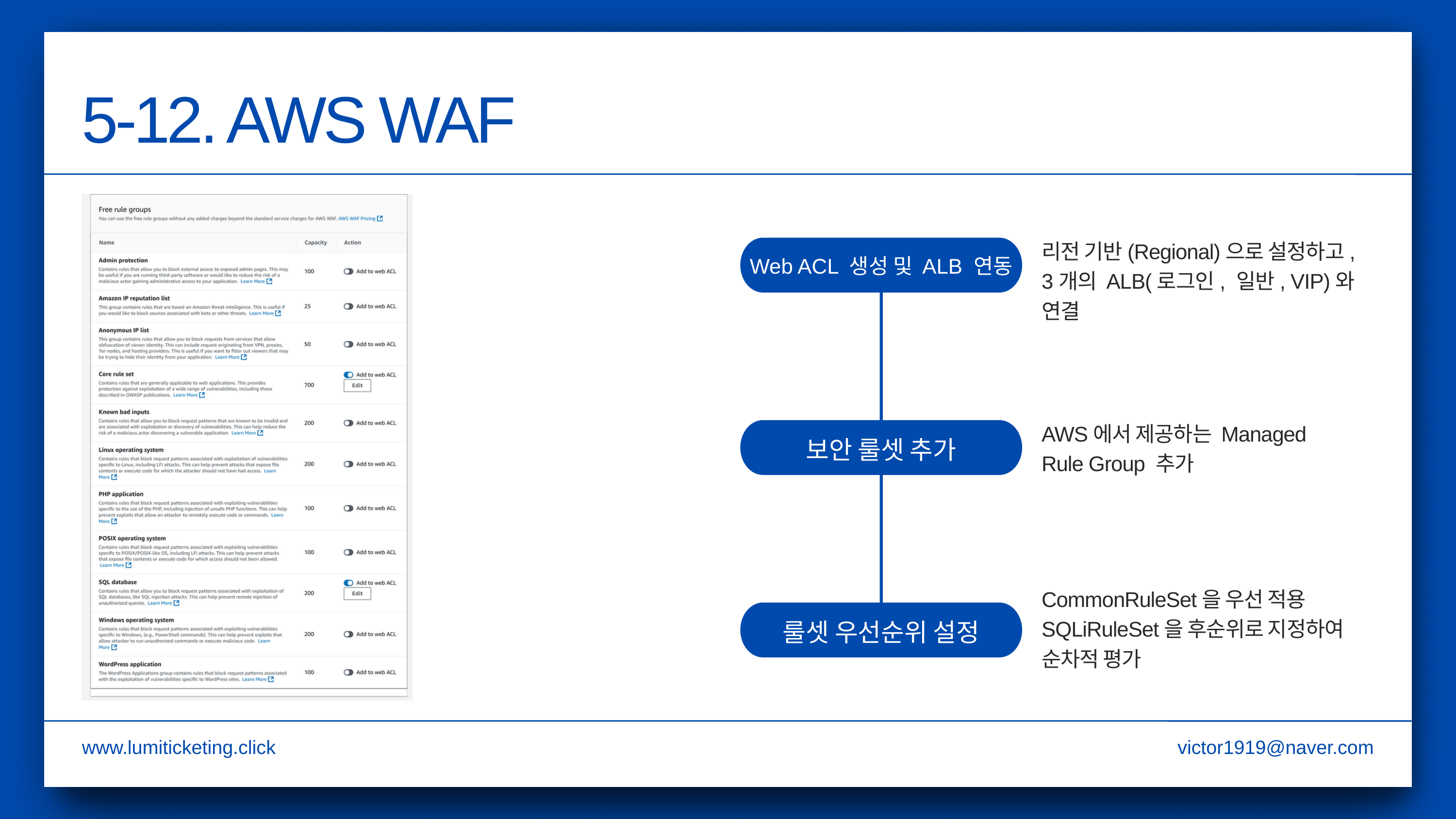

5-12. AWS WAF

리전 기반(Regional)으로 설정하고, 3개의 ALB(로그인, 일반, VIP)와 연결

Web ACL 생성 및 ALB 연동

AWS에서 제공하는 Managed Rule Group 추가

보안 룰셋 추가
CommonRuleSet을 우선 적용
SQLiRuleSet을 후순위로 지정하여
순차적 평가

룰셋 우선순위 설정

www.lumiticketing.click
victor1919@naver.com